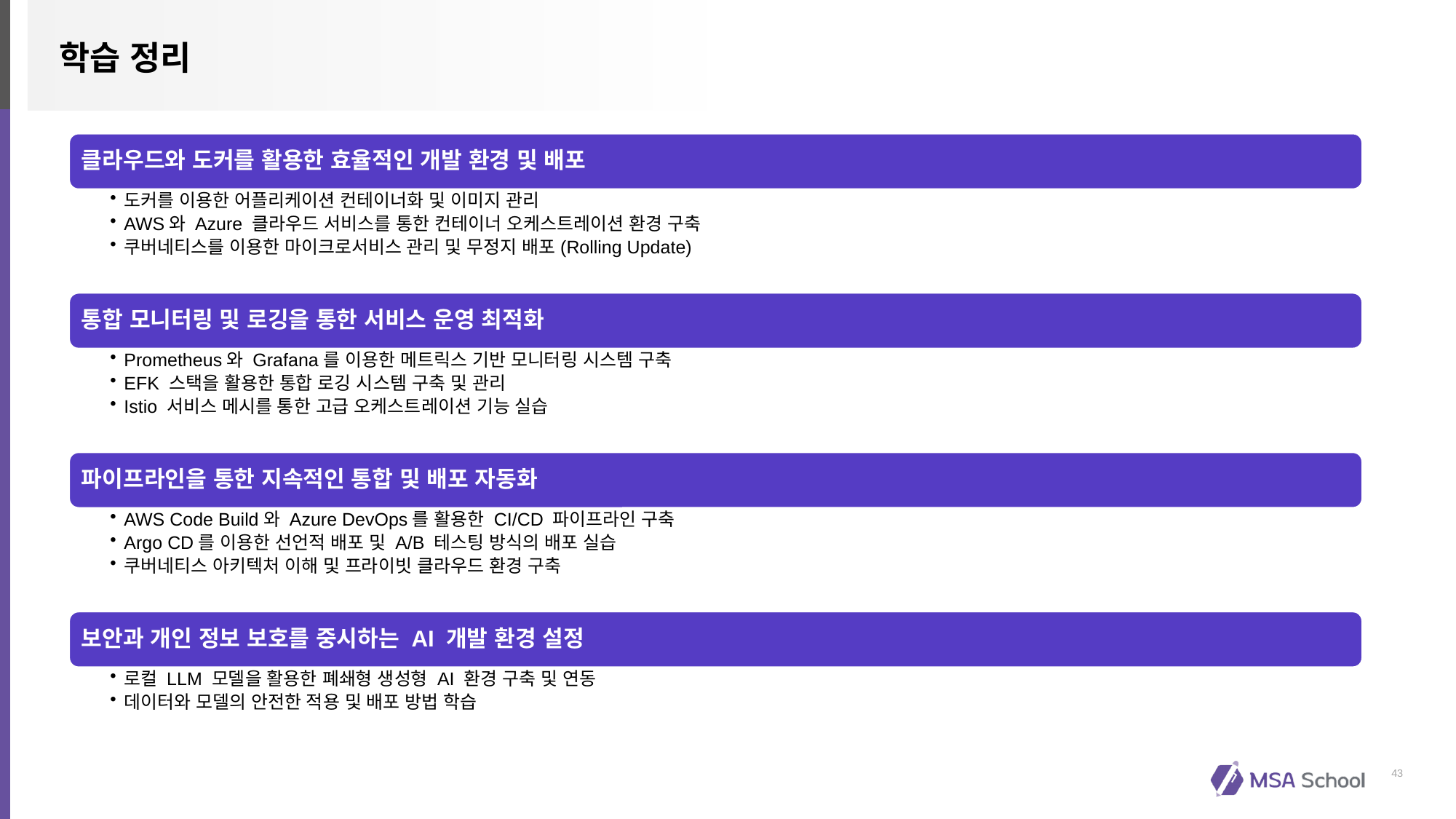

클라우드와 도커를 활용한 효율적인 개발 환경 및 배포
도커를 이용한 어플리케이션 컨테이너화 및 이미지 관리
AWS와 Azure 클라우드 서비스를 통한 컨테이너 오케스트레이션 환경 구축
쿠버네티스를 이용한 마이크로서비스 관리 및 무정지 배포(Rolling Update)
통합 모니터링 및 로깅을 통한 서비스 운영 최적화
Prometheus와 Grafana를 이용한 메트릭스 기반 모니터링 시스템 구축
EFK 스택을 활용한 통합 로깅 시스템 구축 및 관리
Istio 서비스 메시를 통한 고급 오케스트레이션 기능 실습
파이프라인을 통한 지속적인 통합 및 배포 자동화
AWS Code Build와 Azure DevOps를 활용한 CI/CD 파이프라인 구축
Argo CD를 이용한 선언적 배포 및 A/B 테스팅 방식의 배포 실습
쿠버네티스 아키텍처 이해 및 프라이빗 클라우드 환경 구축
보안과 개인 정보 보호를 중시하는 AI 개발 환경 설정
로컬 LLM 모델을 활용한 폐쇄형 생성형 AI 환경 구축 및 연동
데이터와 모델의 안전한 적용 및 배포 방법 학습